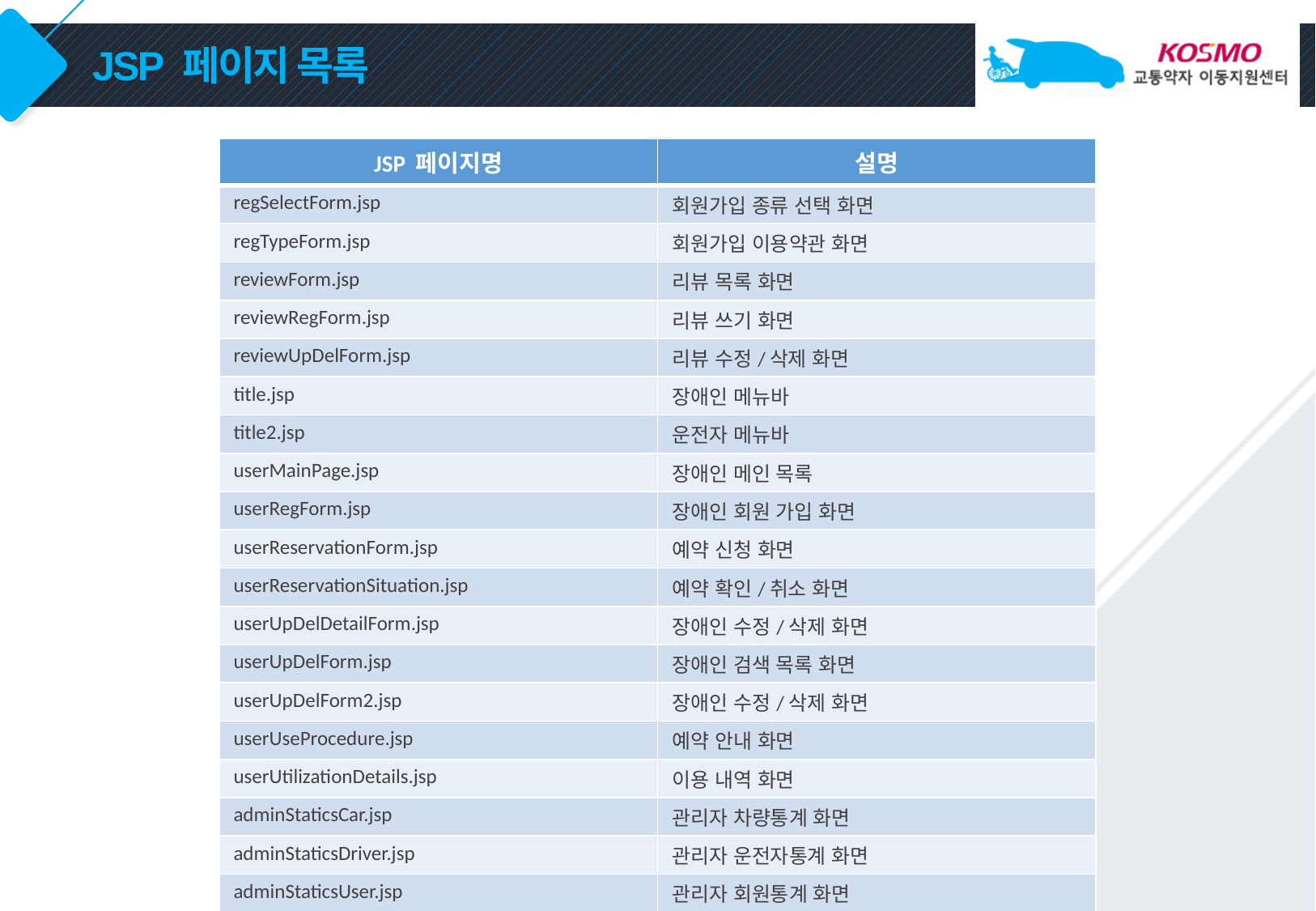

# JSP 페이지 목록

| JSP 페이지명 | 설명 |
| --- | --- |
| regSelectForm.jsp | 회원가입 종류 선택 화면 |
| regTypeForm.jsp | 회원가입 이용약관 화면 |
| reviewForm.jsp | 리뷰 목록 화면 |
| reviewRegForm.jsp | 리뷰 쓰기 화면 |
| reviewUpDelForm.jsp | 리뷰 수정/삭제 화면 |
| title.jsp | 장애인 메뉴바 |
| title2.jsp | 운전자 메뉴바 |
| userMainPage.jsp | 장애인 메인 목록 |
| userRegForm.jsp | 장애인 회원 가입 화면 |
| userReservationForm.jsp | 예약 신청 화면 |
| userReservationSituation.jsp | 예약 확인/취소 화면 |
| userUpDelDetailForm.jsp | 장애인 수정/삭제 화면 |
| userUpDelForm.jsp | 장애인 검색 목록 화면 |
| userUpDelForm2.jsp | 장애인 수정/삭제 화면 |
| userUseProcedure.jsp | 예약 안내 화면 |
| userUtilizationDetails.jsp | 이용 내역 화면 |
| adminStaticsCar.jsp | 관리자 차량통계 화면 |
| adminStaticsDriver.jsp | 관리자 운전자통계 화면 |
| adminStaticsUser.jsp | 관리자 회원통계 화면 |